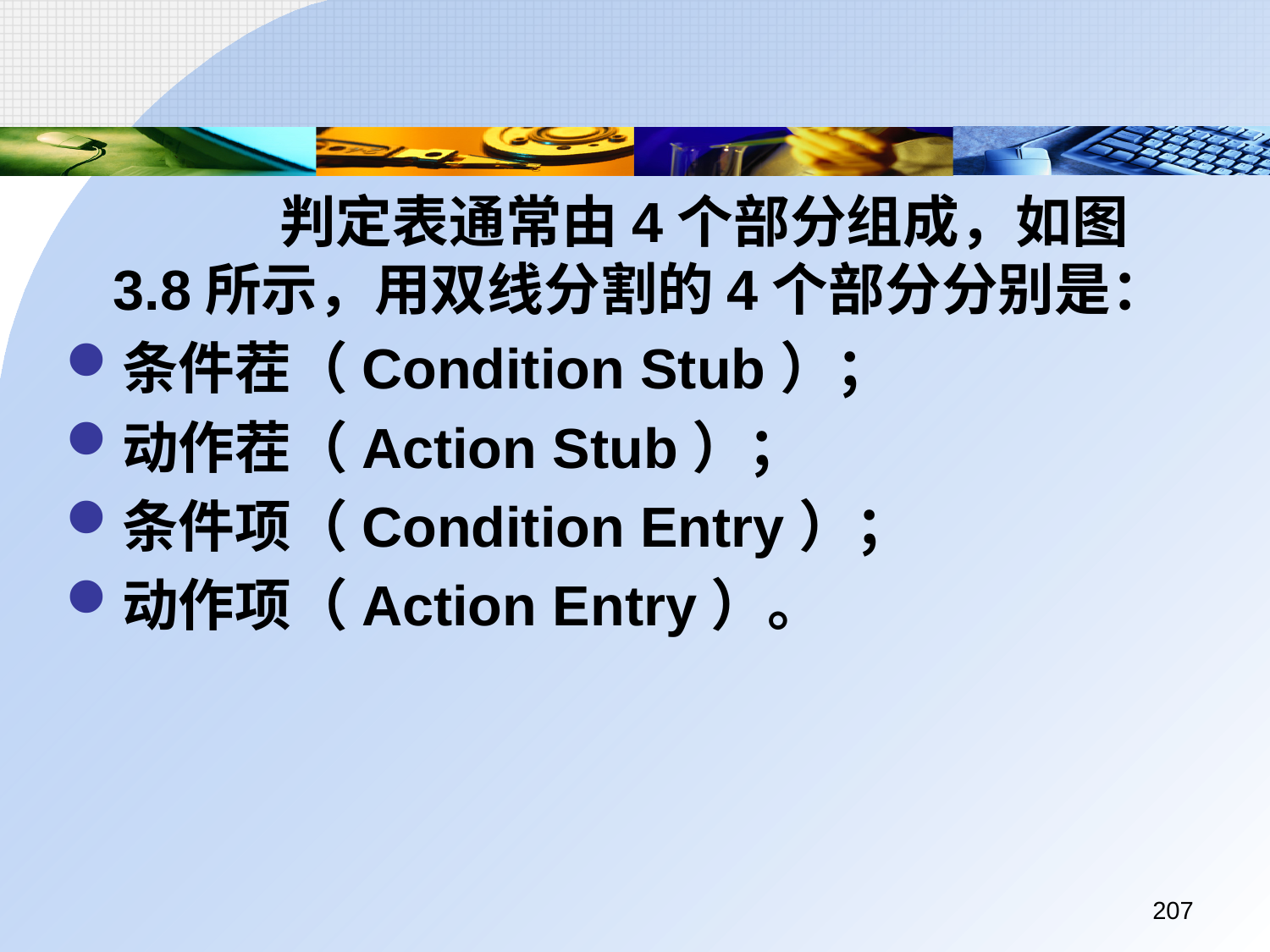

判定表通常由4个部分组成，如图3.8所示，用双线分割的4个部分分别是：
条件茬（Condition Stub）；
动作茬（Action Stub）；
条件项（Condition Entry）；
动作项（Action Entry）。

207